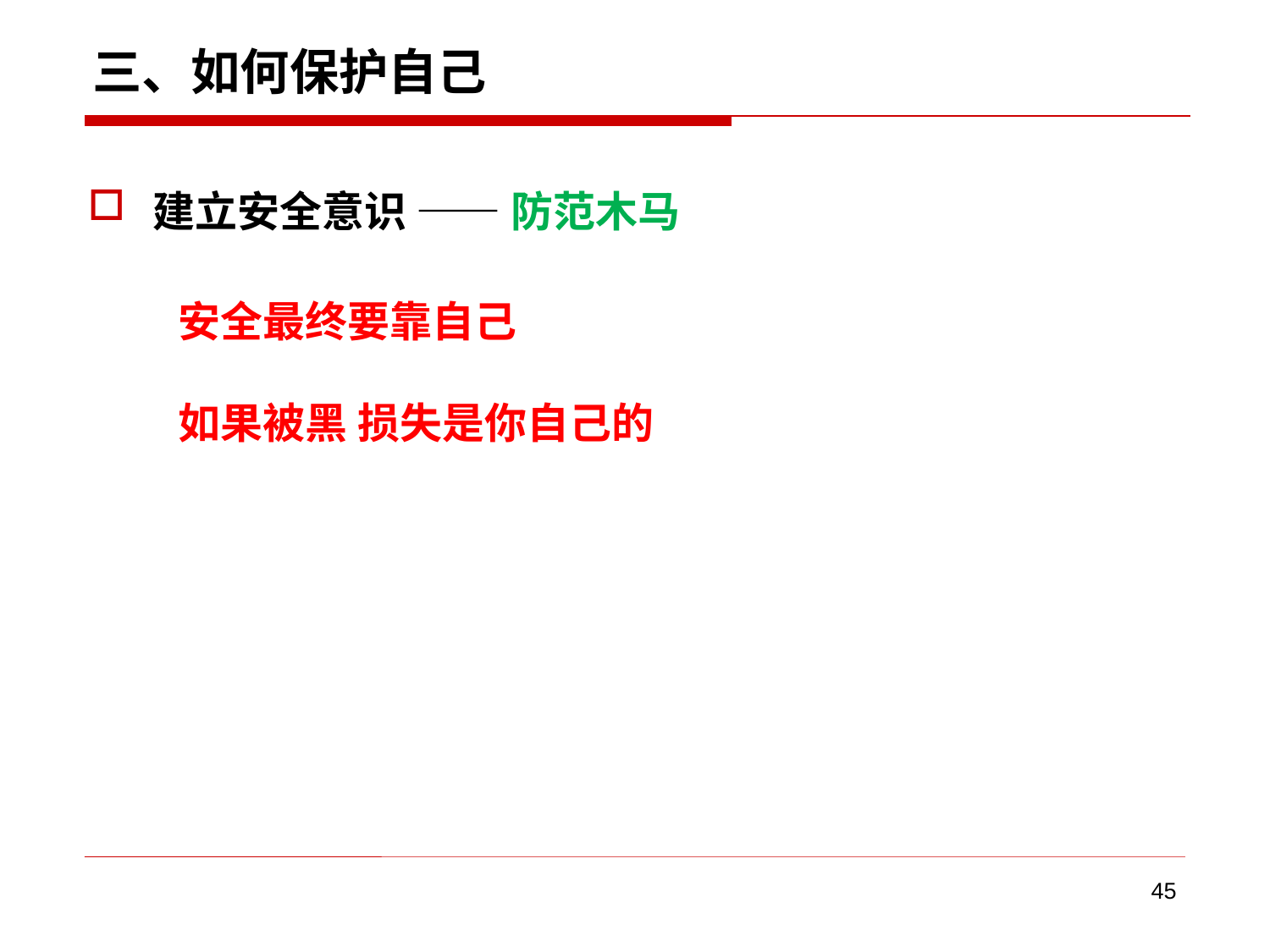

# 三、如何保护自己
建立安全意识 —— 防范木马
安全最终要靠自己

如果被黑 损失是你自己的